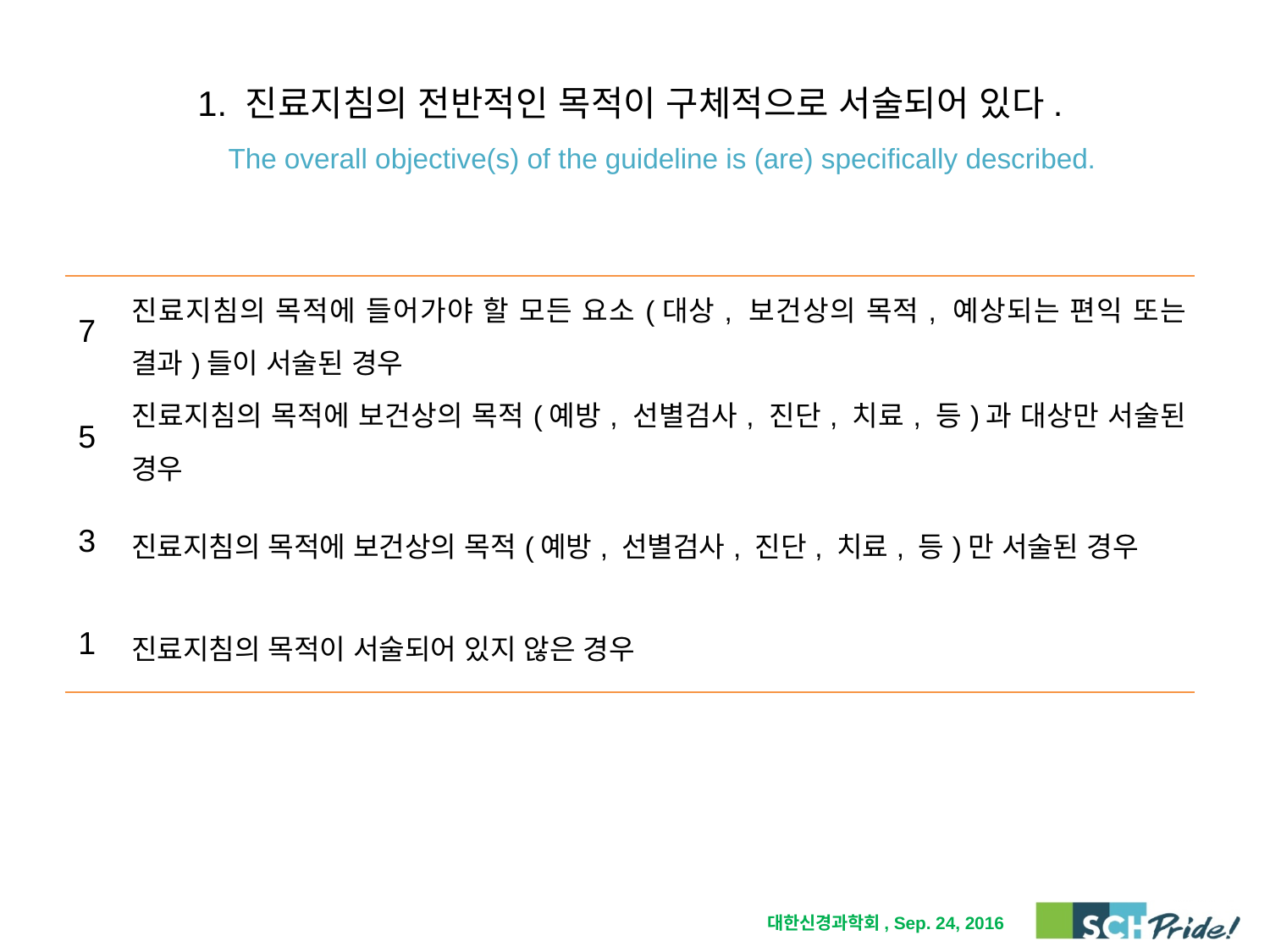

# 1. 진료지침의 전반적인 목적이 구체적으로 서술되어 있다. The overall objective(s) of the guideline is (are) specifically described.
| 7 | 진료지침의 목적에 들어가야 할 모든 요소(대상, 보건상의 목적, 예상되는 편익 또는 결과)들이 서술된 경우 |
| --- | --- |
| 5 | 진료지침의 목적에 보건상의 목적(예방, 선별검사, 진단, 치료, 등)과 대상만 서술된 경우 |
| 3 | 진료지침의 목적에 보건상의 목적(예방, 선별검사, 진단, 치료, 등)만 서술된 경우 |
| 1 | 진료지침의 목적이 서술되어 있지 않은 경우 |